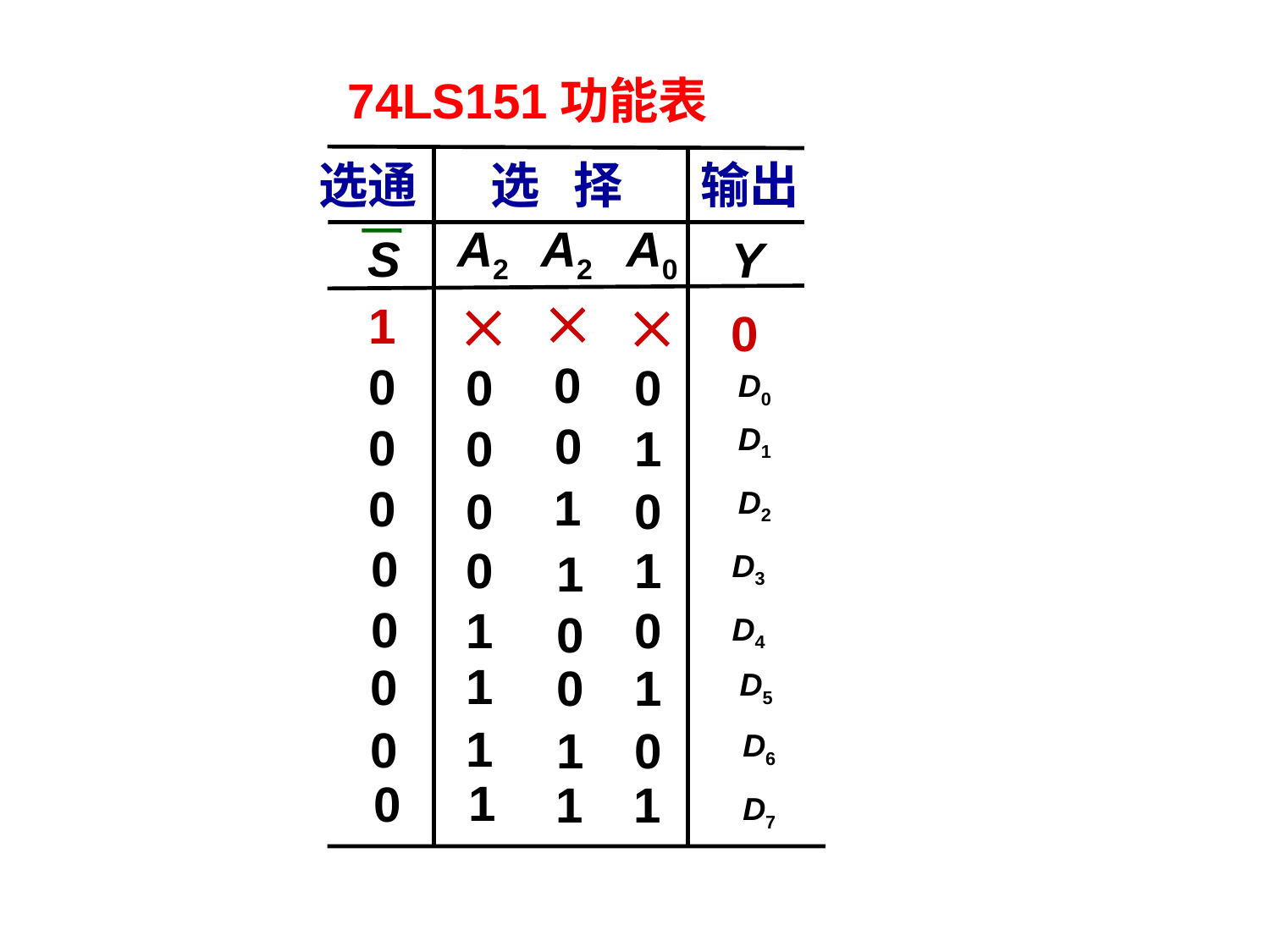

74LS151功能表

选通

选   择

输出
A2
A2
A0
S

Y

×
×
×
0
0
0
0
0
1
1
0
0
0
1
1
1
0
0
1
0
1
1
1
0
1
1
1

1
0
0
D0
0
D1
0
D2
0
D3
0
D4
0
D5
0
D6
0
D7